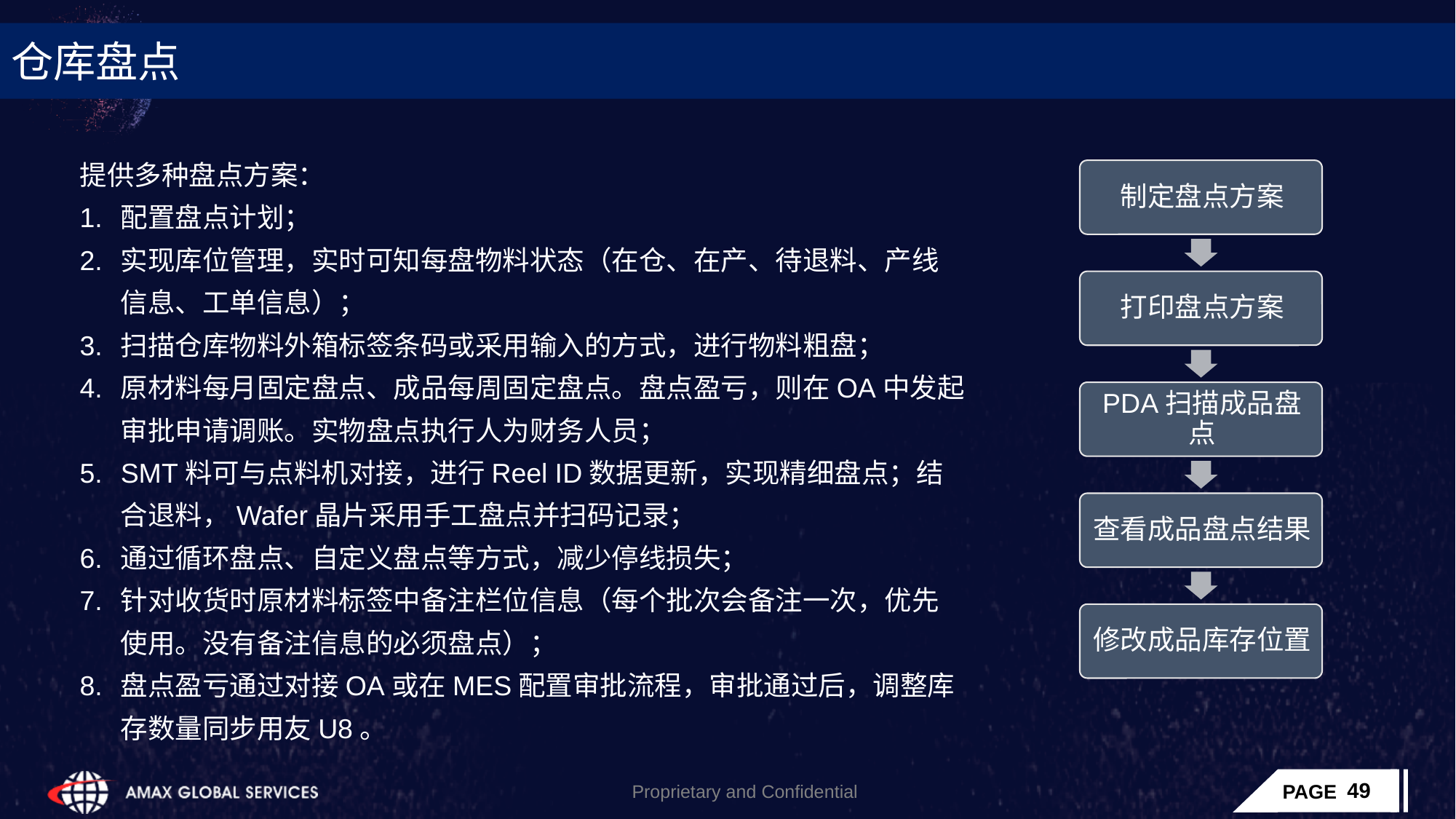

# 仓库盘点
提供多种盘点方案：
配置盘点计划；
实现库位管理，实时可知每盘物料状态（在仓、在产、待退料、产线信息、工单信息）；
扫描仓库物料外箱标签条码或采用输入的方式，进行物料粗盘；
原材料每月固定盘点、成品每周固定盘点。盘点盈亏，则在OA中发起审批申请调账。实物盘点执行人为财务人员；
SMT料可与点料机对接，进行Reel ID数据更新，实现精细盘点；结合退料，Wafer晶片采用手工盘点并扫码记录；
通过循环盘点、自定义盘点等方式，减少停线损失；
针对收货时原材料标签中备注栏位信息（每个批次会备注一次，优先使用。没有备注信息的必须盘点）；
盘点盈亏通过对接OA或在MES配置审批流程，审批通过后，调整库存数量同步用友U8。
制定盘点方案

打印盘点方案

PDA扫描成品盘点

查看成品盘点结果

修改成品库存位置